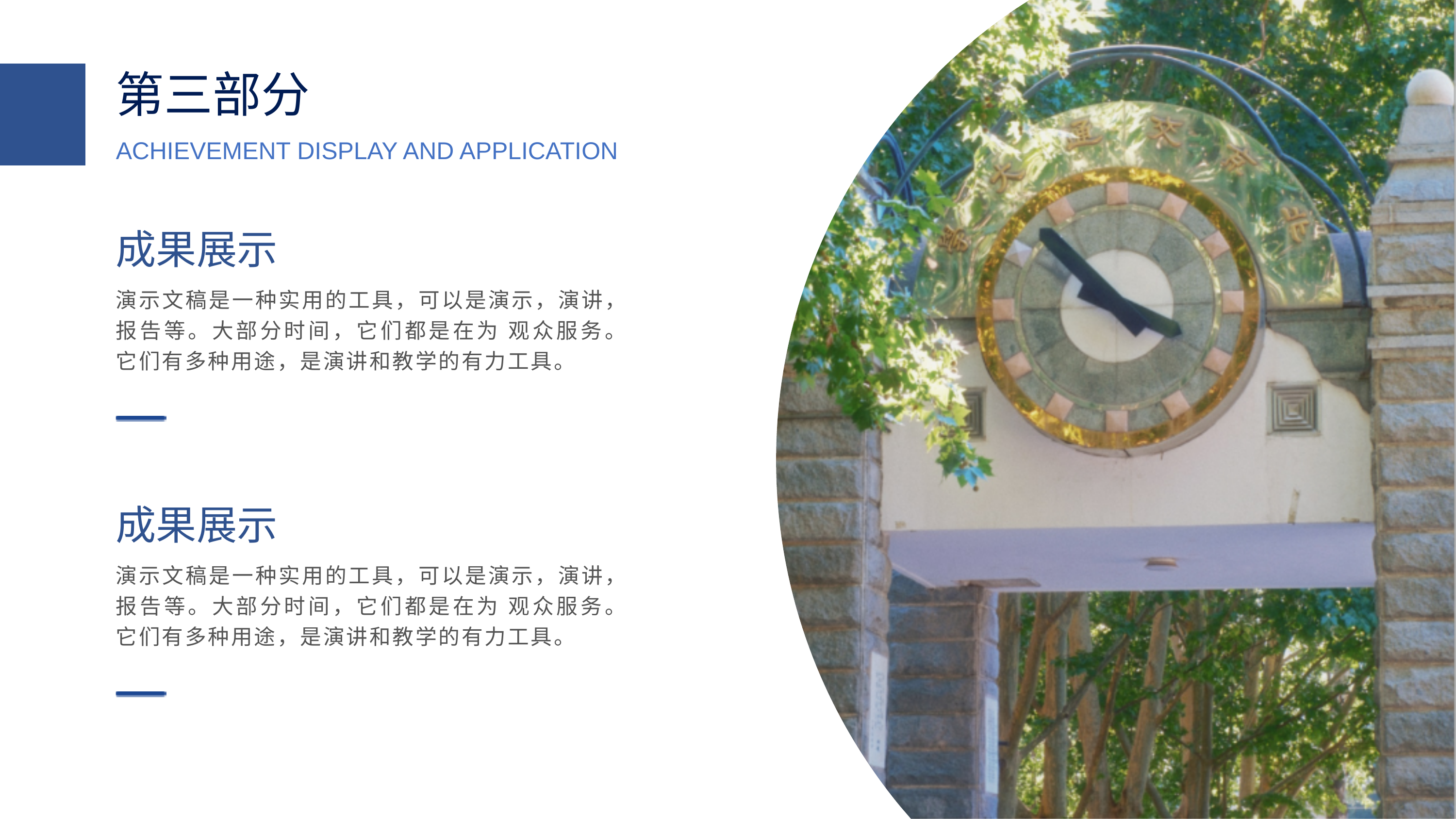

第三部分
ACHIEVEMENT DISPLAY AND APPLICATION

成果展示
演示文稿是一种实用的工具，可以是演示，演讲，报告等。大部分时间，它们都是在为 观众服务。它们有多种用途，是演讲和教学的有力工具。

成果展示
演示文稿是一种实用的工具，可以是演示，演讲，报告等。大部分时间，它们都是在为 观众服务。它们有多种用途，是演讲和教学的有力工具。